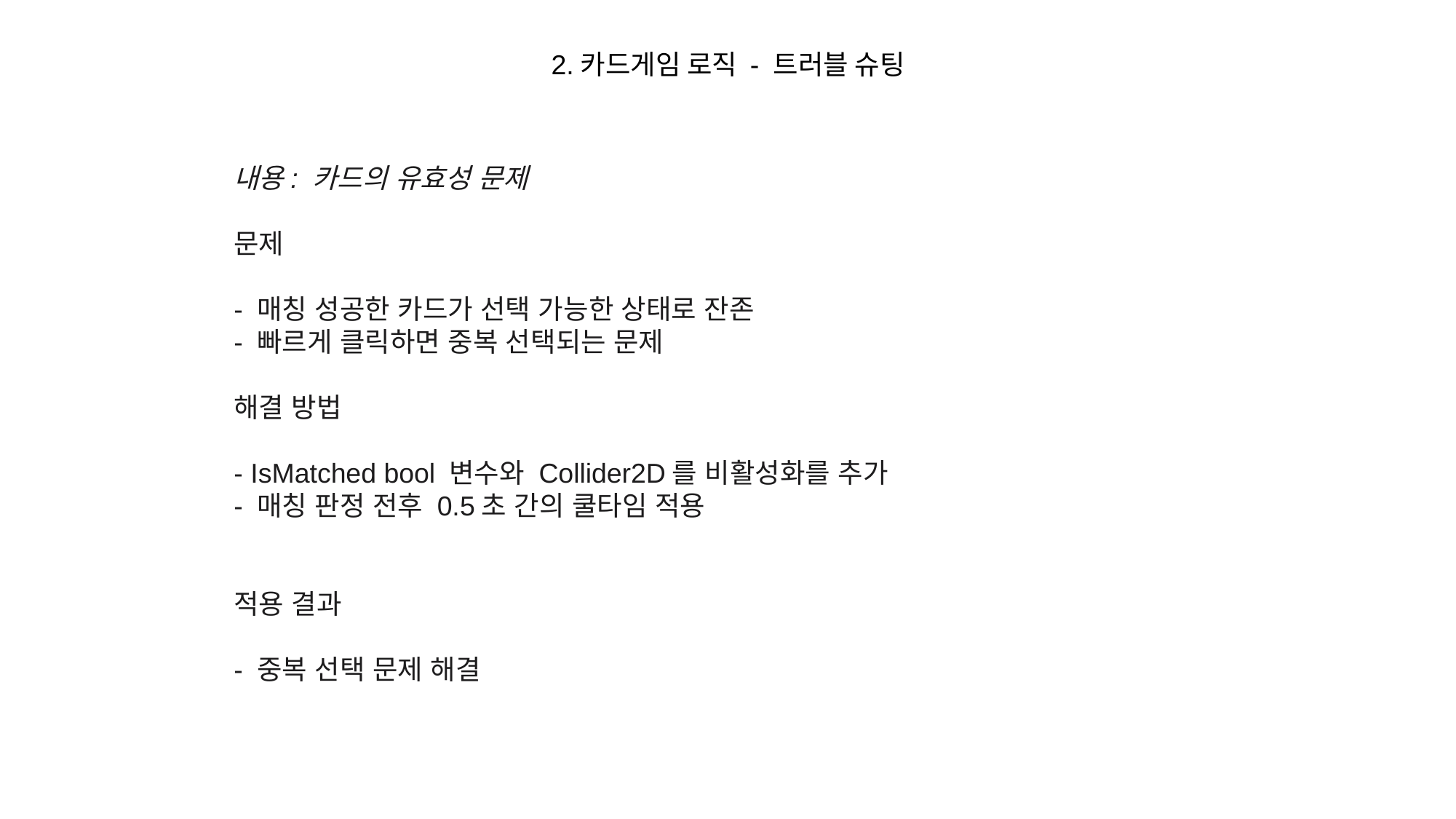

2.카드게임 로직 - 트러블 슈팅

내용: 카드의 유효성 문제

문제
- 매칭 성공한 카드가 선택 가능한 상태로 잔존
- 빠르게 클릭하면 중복 선택되는 문제

해결 방법
- IsMatched bool 변수와 Collider2D를 비활성화를 추가
- 매칭 판정 전후 0.5초 간의 쿨타임 적용

적용 결과
- 중복 선택 문제 해결